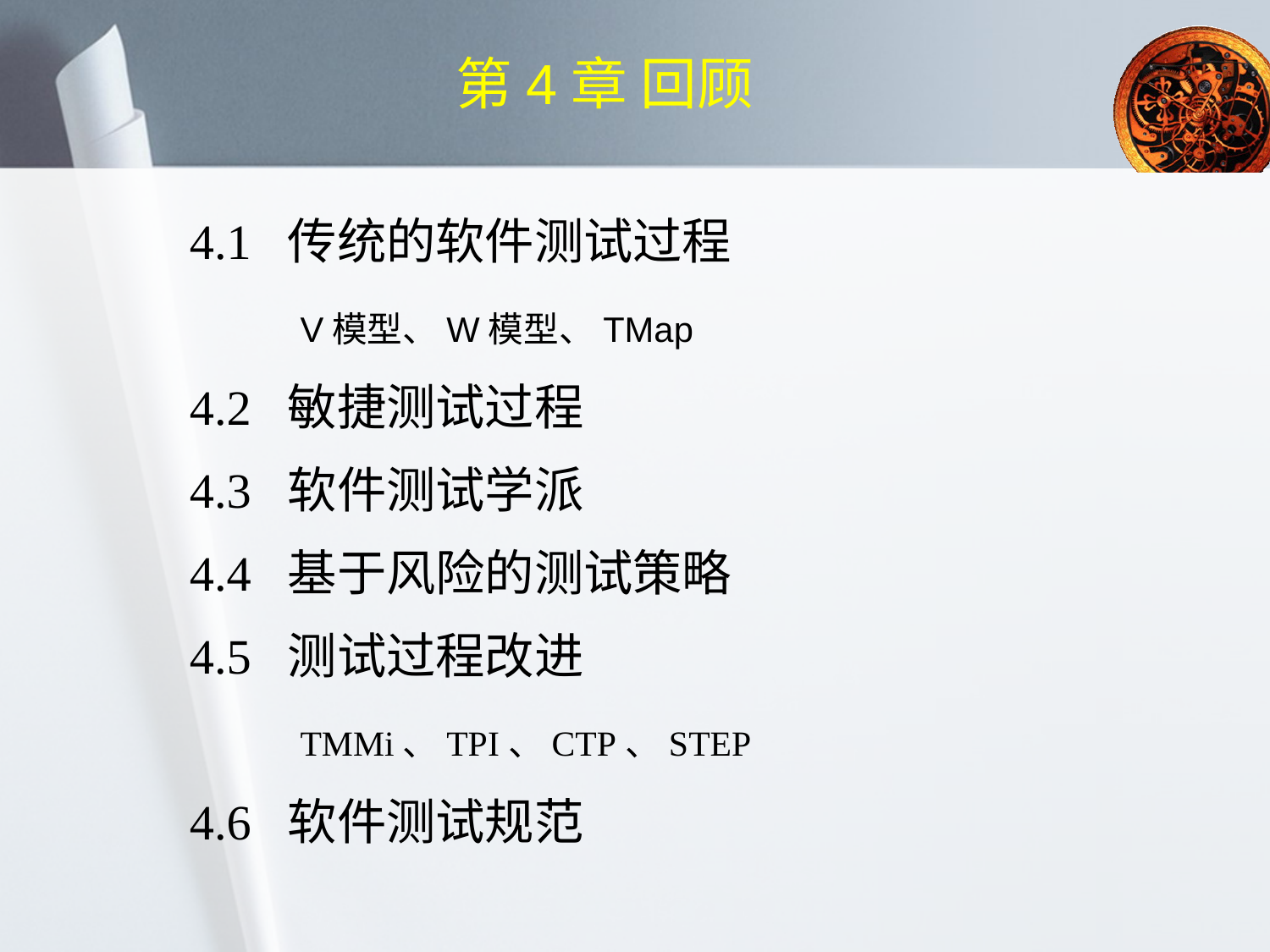

# 第4章 回顾
4.1  传统的软件测试过程
         V模型、W模型、TMap
4.2  敏捷测试过程
4.3  软件测试学派
4.4  基于风险的测试策略
4.5  测试过程改进
         TMMi、TPI、CTP、STEP
4.6  软件测试规范